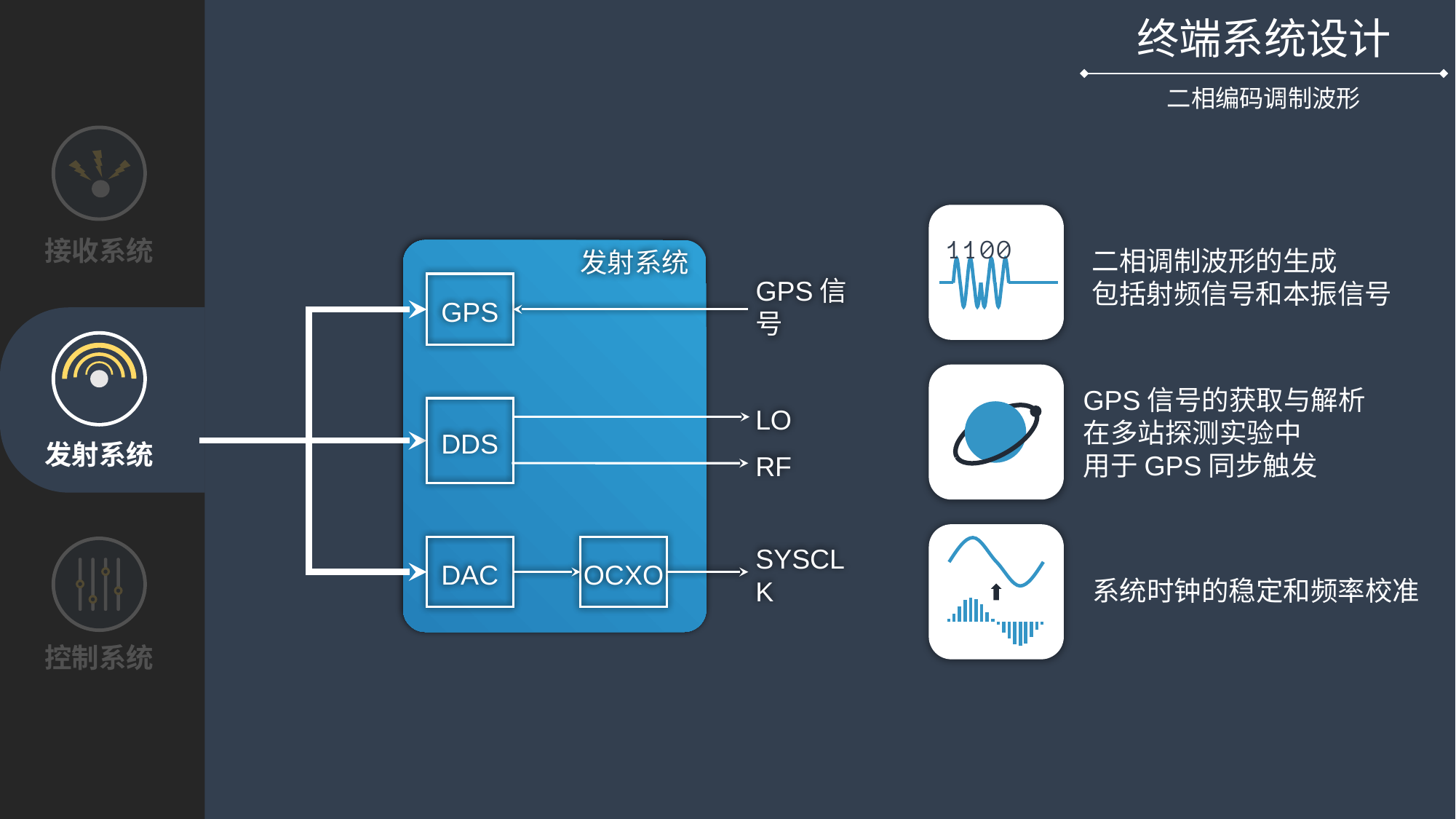

终端系统设计
二相编码调制波形

1
1
0
0

接收系统
二相调制波形的生成
包括射频信号和本振信号

发射系统
GPS
GPS信号

GPS信号的获取与解析
在多站探测实验中
用于GPS同步触发
LO
DDS
发射系统
RF

DAC
OCXO
SYSCLK
系统时钟的稳定和频率校准
控制系统